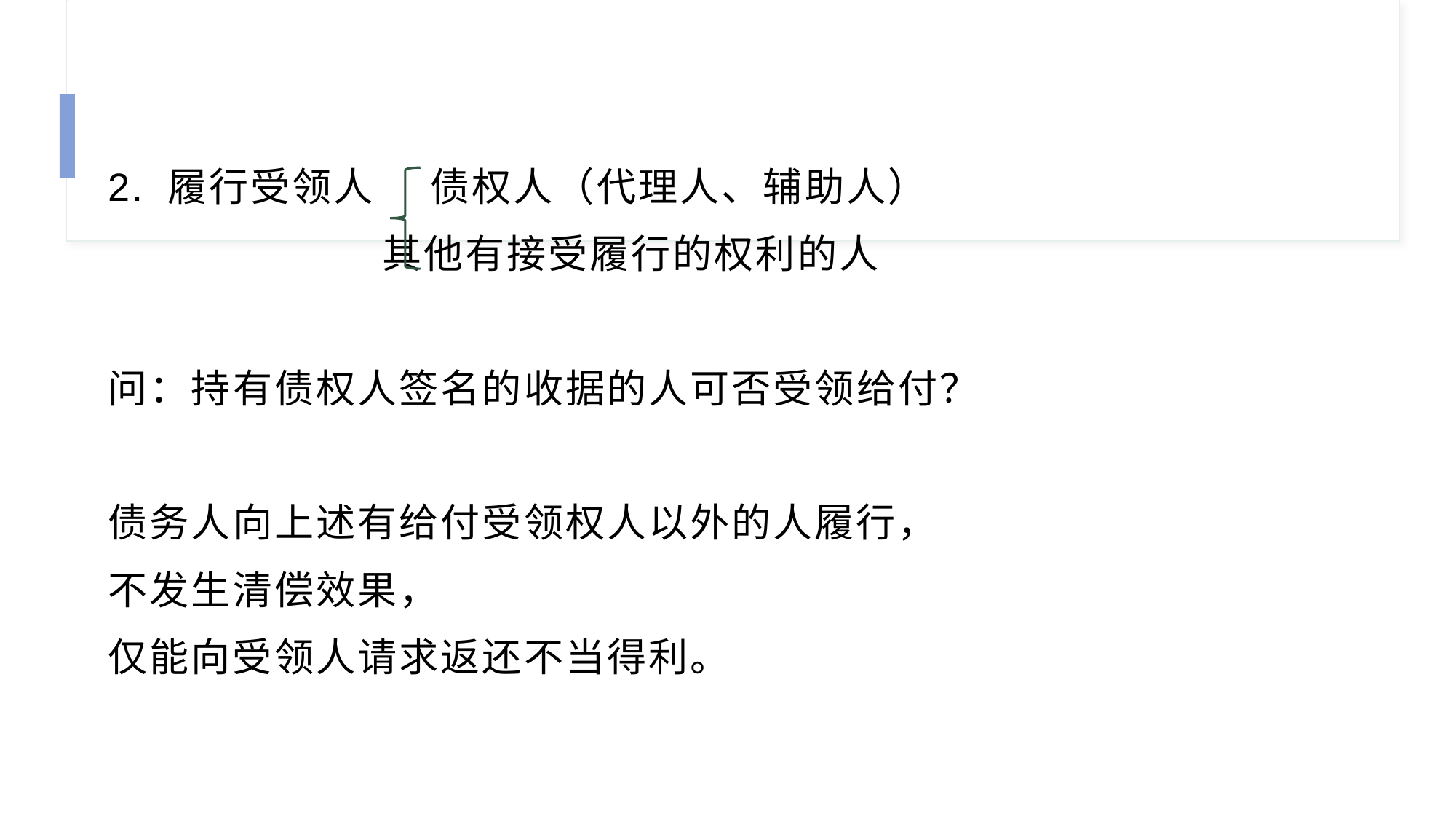

2. 履行受领人     债权人（代理人、辅助人）
                        其他有接受履行的权利的人

问：持有债权人签名的收据的人可否受领给付？

债务人向上述有给付受领权人以外的人履行，
不发生清偿效果，
仅能向受领人请求返还不当得利。